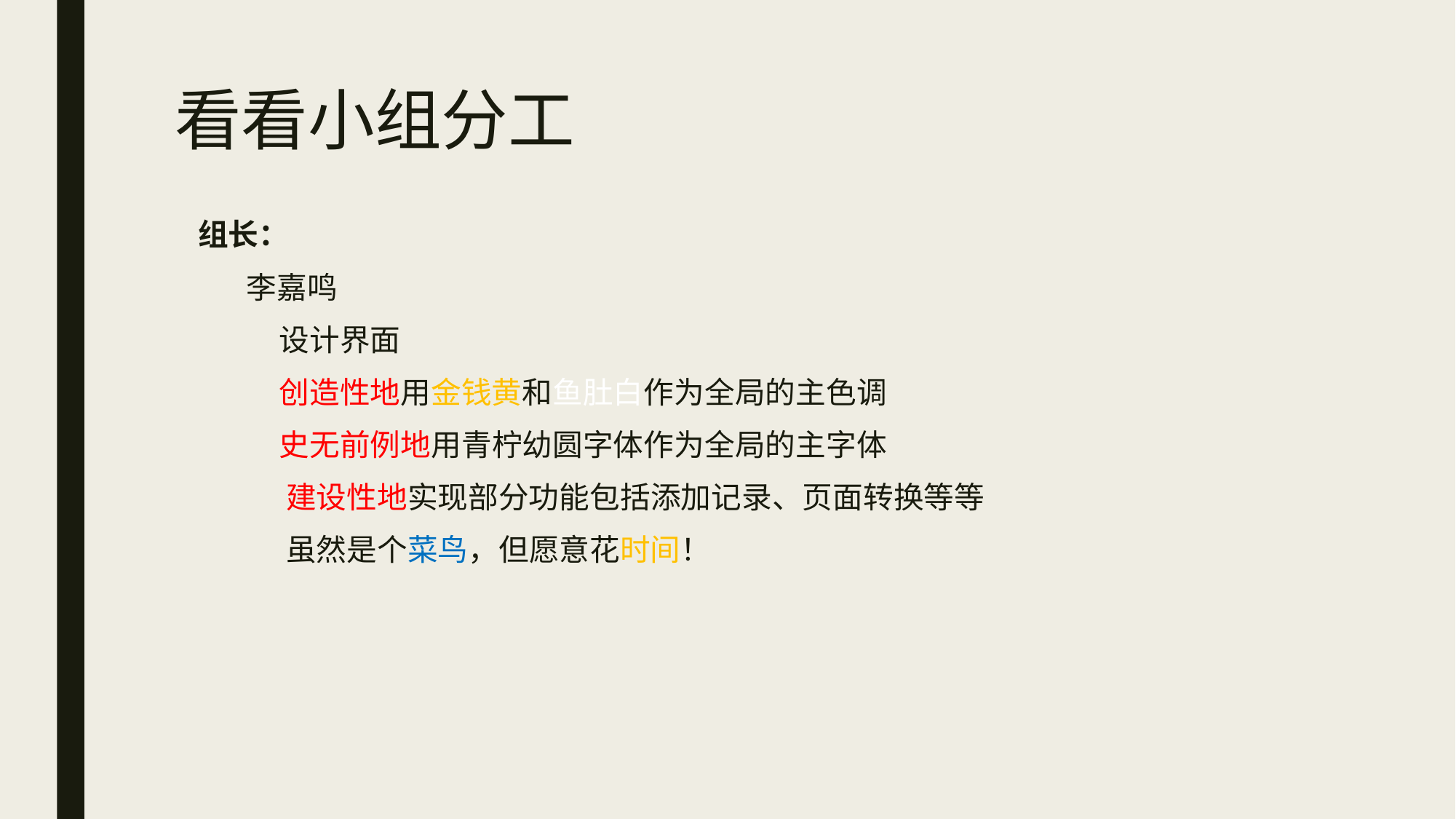

# 看看小组分工
组长：
      李嘉鸣
           设计界面
           创造性地用金钱黄和鱼肚白作为全局的主色调
           史无前例地用青柠幼圆字体作为全局的主字体
            建设性地实现部分功能包括添加记录、页面转换等等
            虽然是个菜鸟，但愿意花时间！